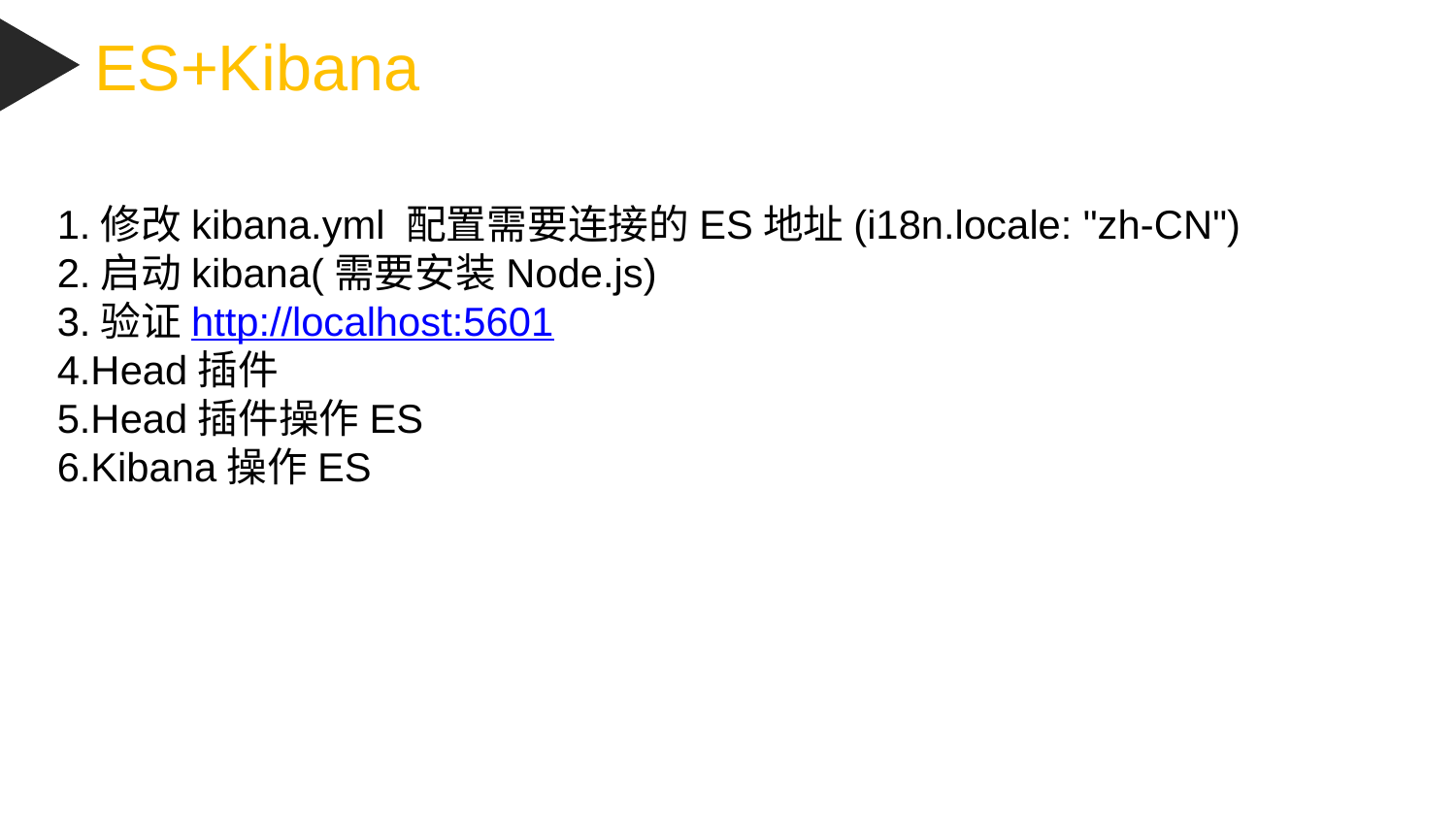

ES+Kibana

1.修改kibana.yml 配置需要连接的ES地址(i18n.locale: "zh-CN")
2.启动kibana(需要安装Node.js)
3.验证http://localhost:5601
4.Head插件
5.Head插件操作ES
6.Kibana操作ES